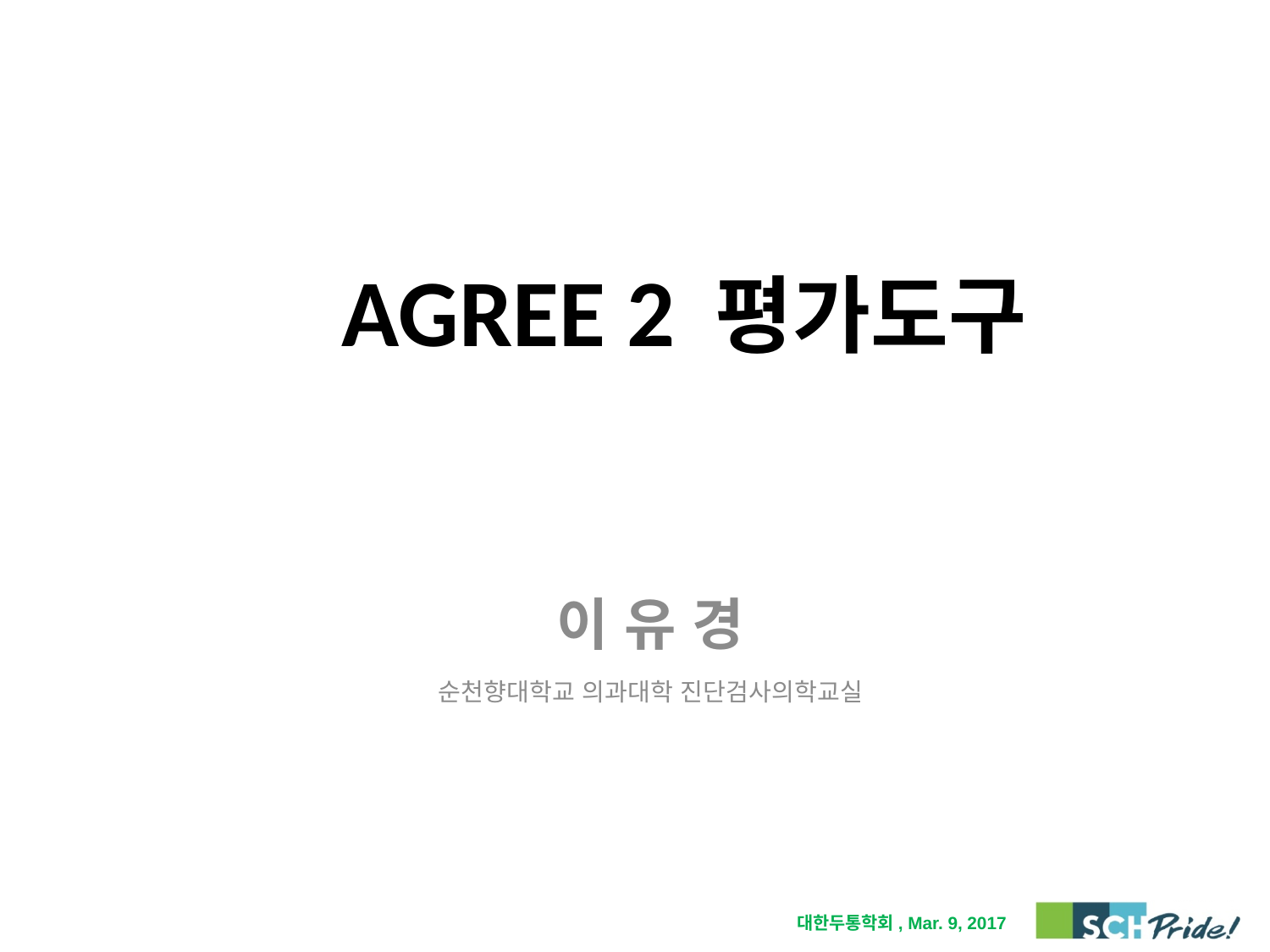

# AGREE 2 평가도구
이 유 경
순천향대학교 의과대학 진단검사의학교실